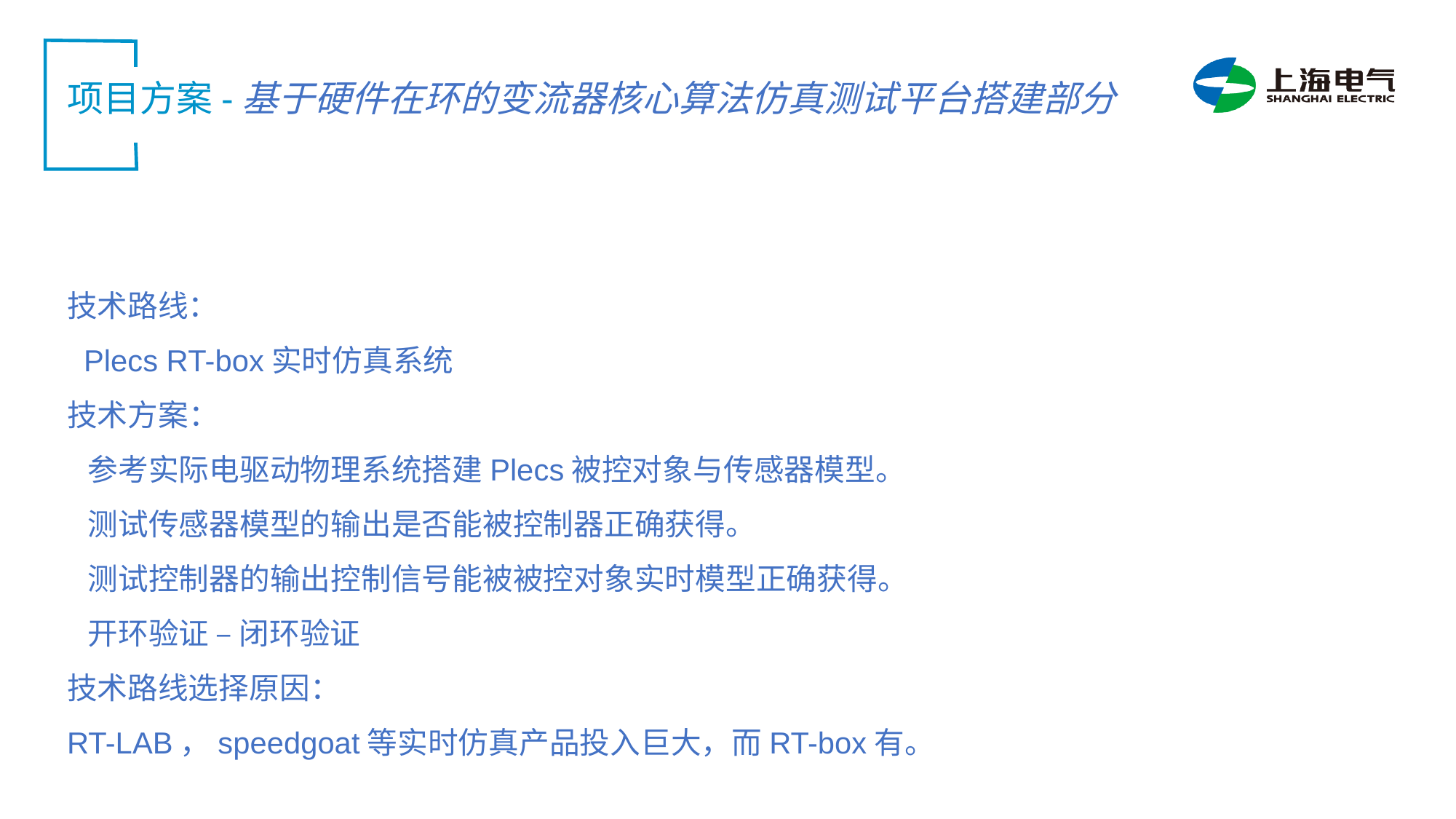

项目方案-基于硬件在环的变流器核心算法仿真测试平台搭建部分

技术路线：
  Plecs RT-box实时仿真系统
技术方案：
  参考实际电驱动物理系统搭建Plecs被控对象与传感器模型。
  测试传感器模型的输出是否能被控制器正确获得。
  测试控制器的输出控制信号能被被控对象实时模型正确获得。
  开环验证 – 闭环验证
技术路线选择原因：
RT-LAB，speedgoat等实时仿真产品投入巨大，而RT-box有。